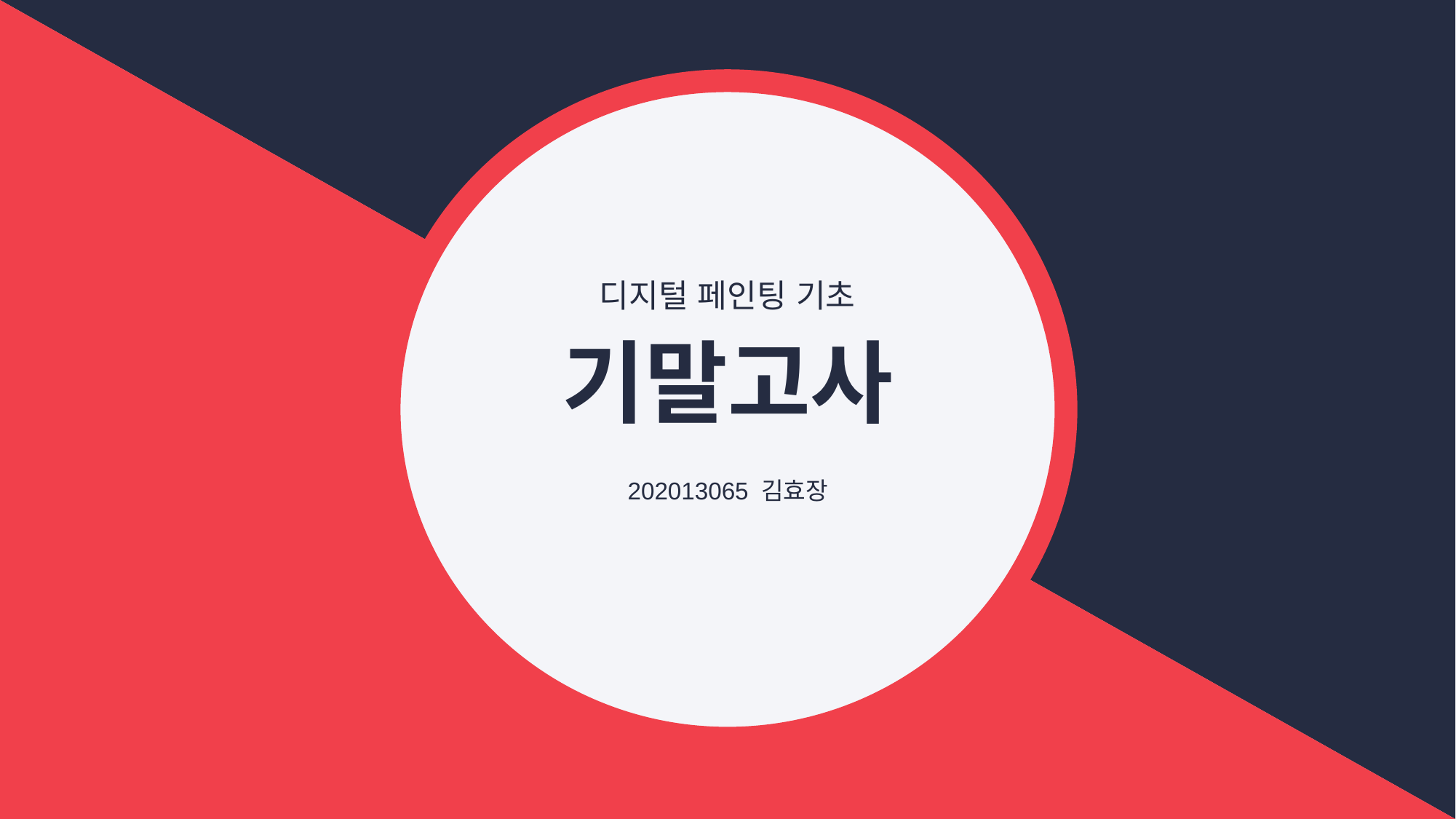

디지털 페인팅 기초
# 기말고사
202013065 김효장